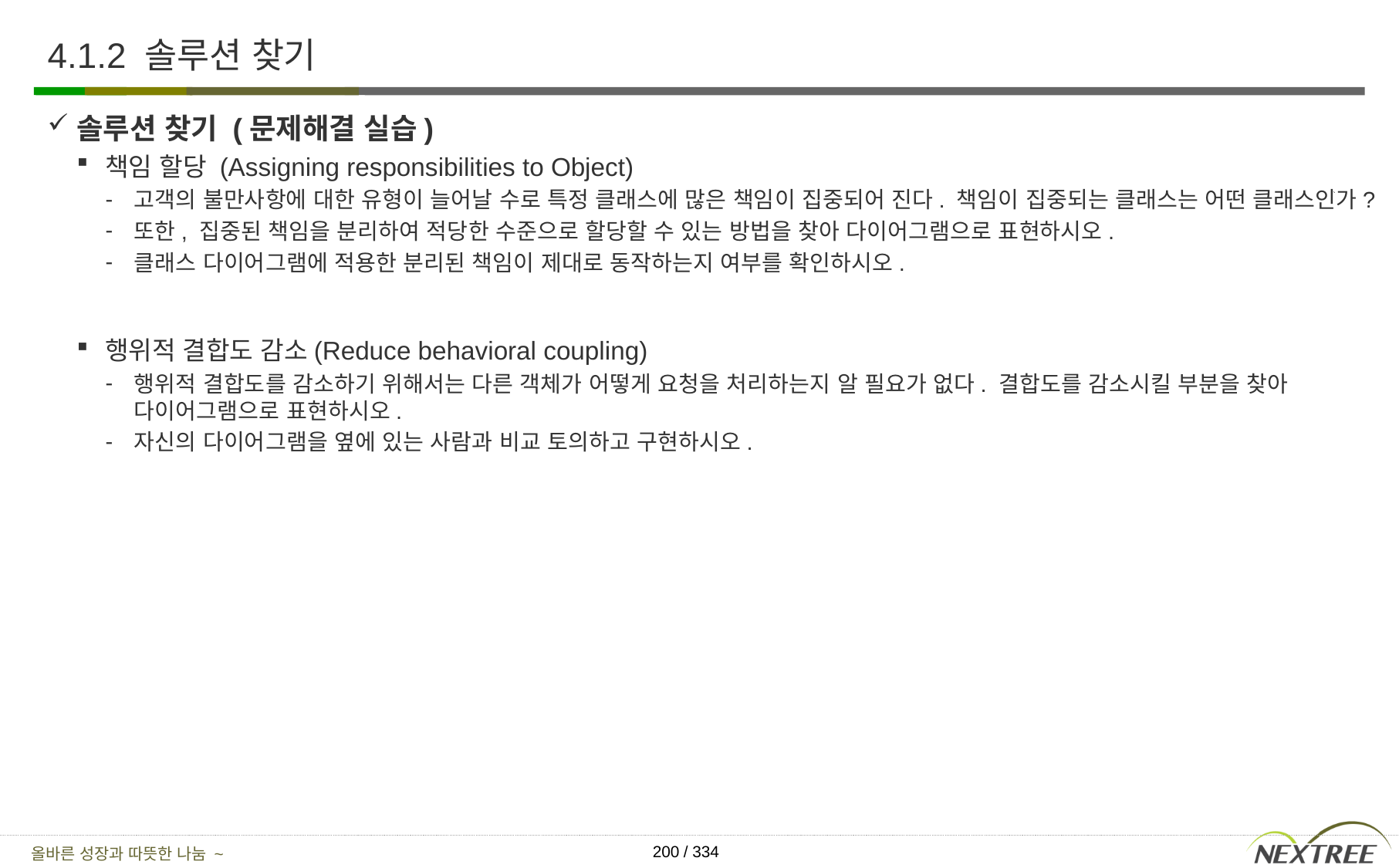

# 4.1.2 솔루션 찾기
솔루션 찾기 (문제해결 실습)
책임 할당 (Assigning responsibilities to Object)
고객의 불만사항에 대한 유형이 늘어날 수로 특정 클래스에 많은 책임이 집중되어 진다. 책임이 집중되는 클래스는 어떤 클래스인가?
또한, 집중된 책임을 분리하여 적당한 수준으로 할당할 수 있는 방법을 찾아 다이어그램으로 표현하시오.
클래스 다이어그램에 적용한 분리된 책임이 제대로 동작하는지 여부를 확인하시오.

행위적 결합도 감소(Reduce behavioral coupling)
행위적 결합도를 감소하기 위해서는 다른 객체가 어떻게 요청을 처리하는지 알 필요가 없다. 결합도를 감소시킬 부분을 찾아 다이어그램으로 표현하시오.
자신의 다이어그램을 옆에 있는 사람과 비교 토의하고 구현하시오.